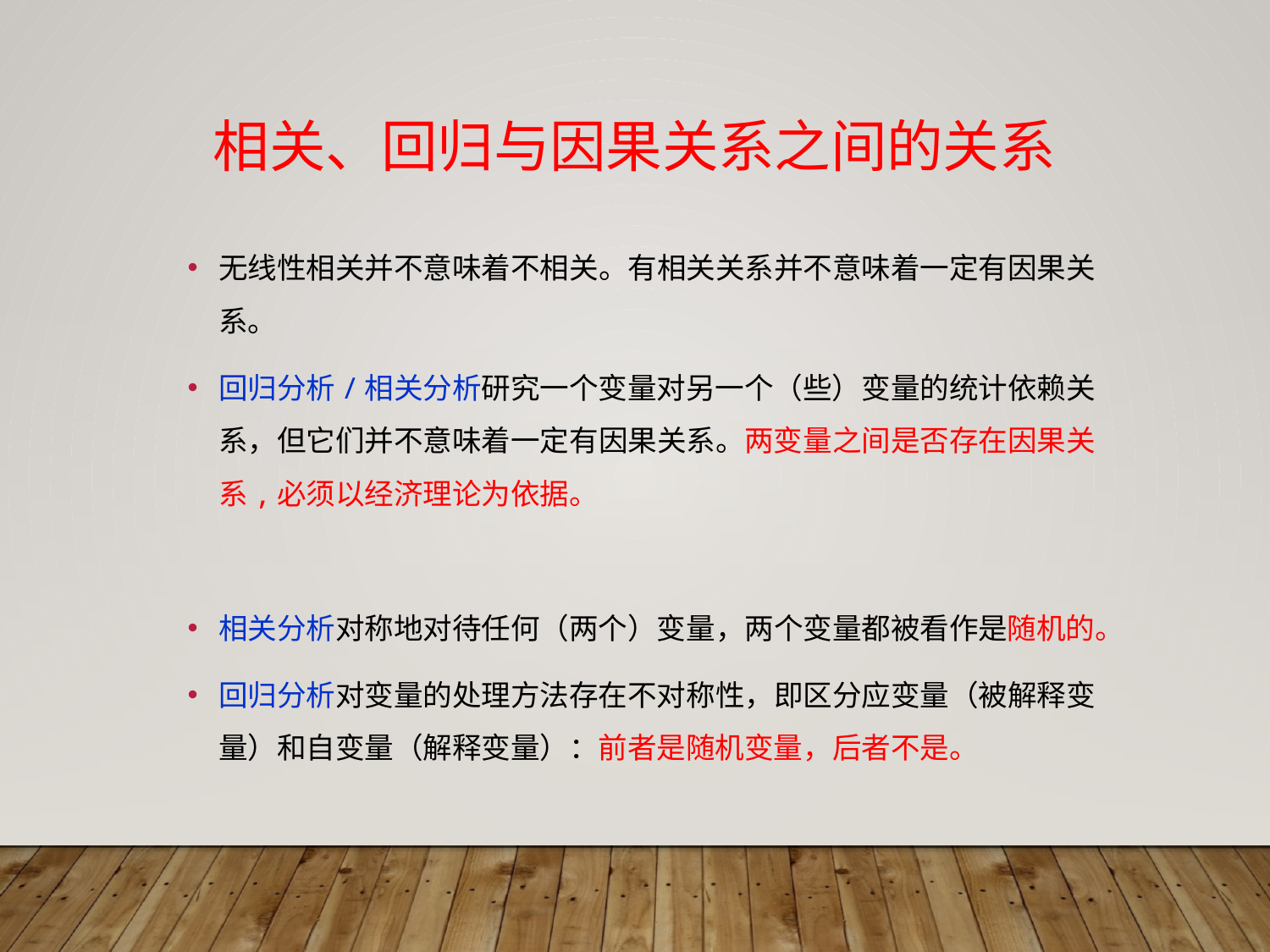

# 相关、回归与因果关系之间的关系
无线性相关并不意味着不相关。有相关关系并不意味着一定有因果关系。
回归分析/相关分析研究一个变量对另一个（些）变量的统计依赖关系，但它们并不意味着一定有因果关系。两变量之间是否存在因果关系,必须以经济理论为依据。

相关分析对称地对待任何（两个）变量，两个变量都被看作是随机的。
回归分析对变量的处理方法存在不对称性，即区分应变量（被解释变量）和自变量（解释变量）：前者是随机变量，后者不是。